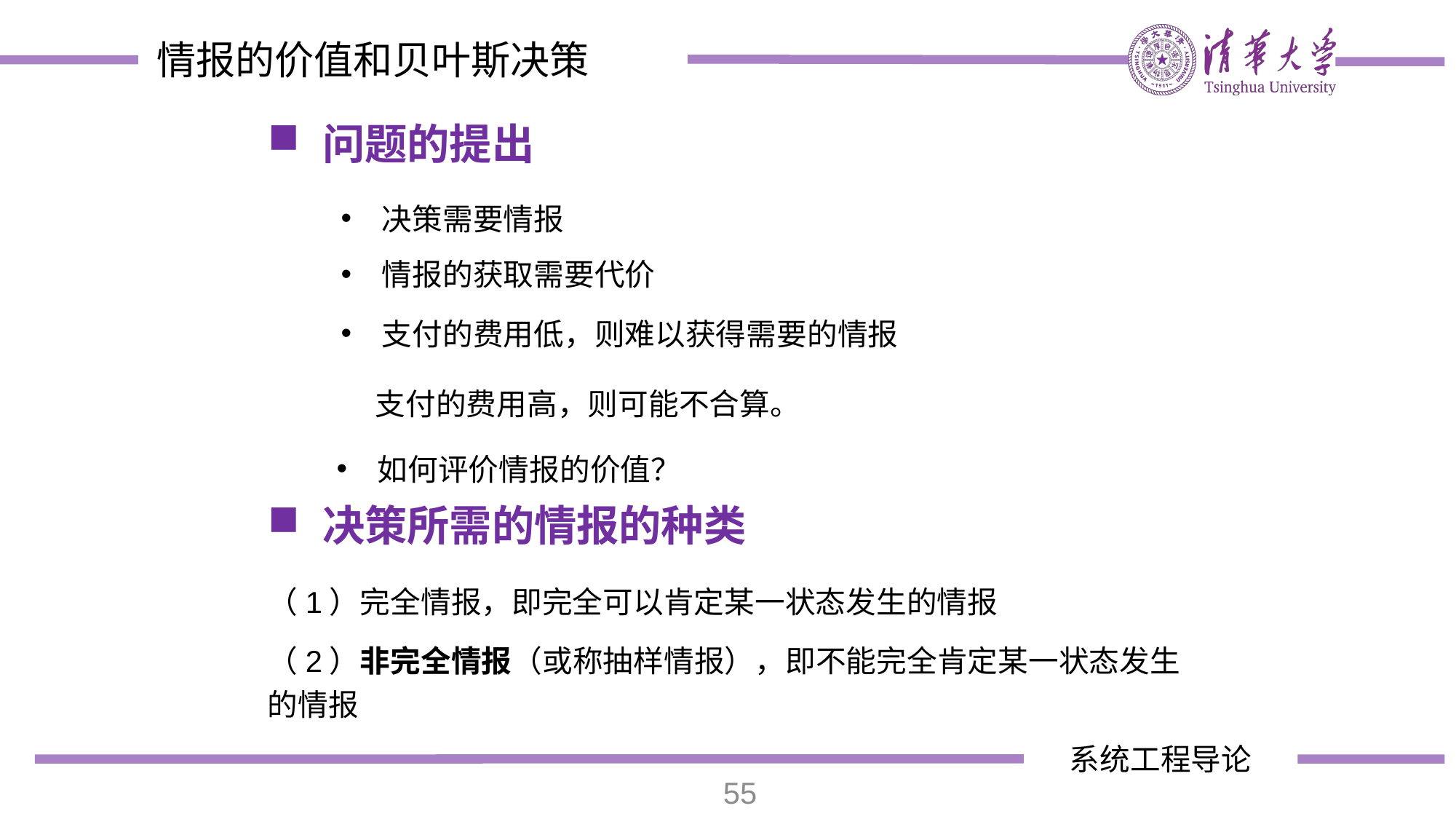

情报的价值和贝叶斯决策
问题的提出
决策需要情报
情报的获取需要代价
支付的费用低，则难以获得需要的情报
    支付的费用高，则可能不合算。
如何评价情报的价值？
决策所需的情报的种类
（1）完全情报，即完全可以肯定某一状态发生的情报
（2）非完全情报（或称抽样情报），即不能完全肯定某一状态发生的情报